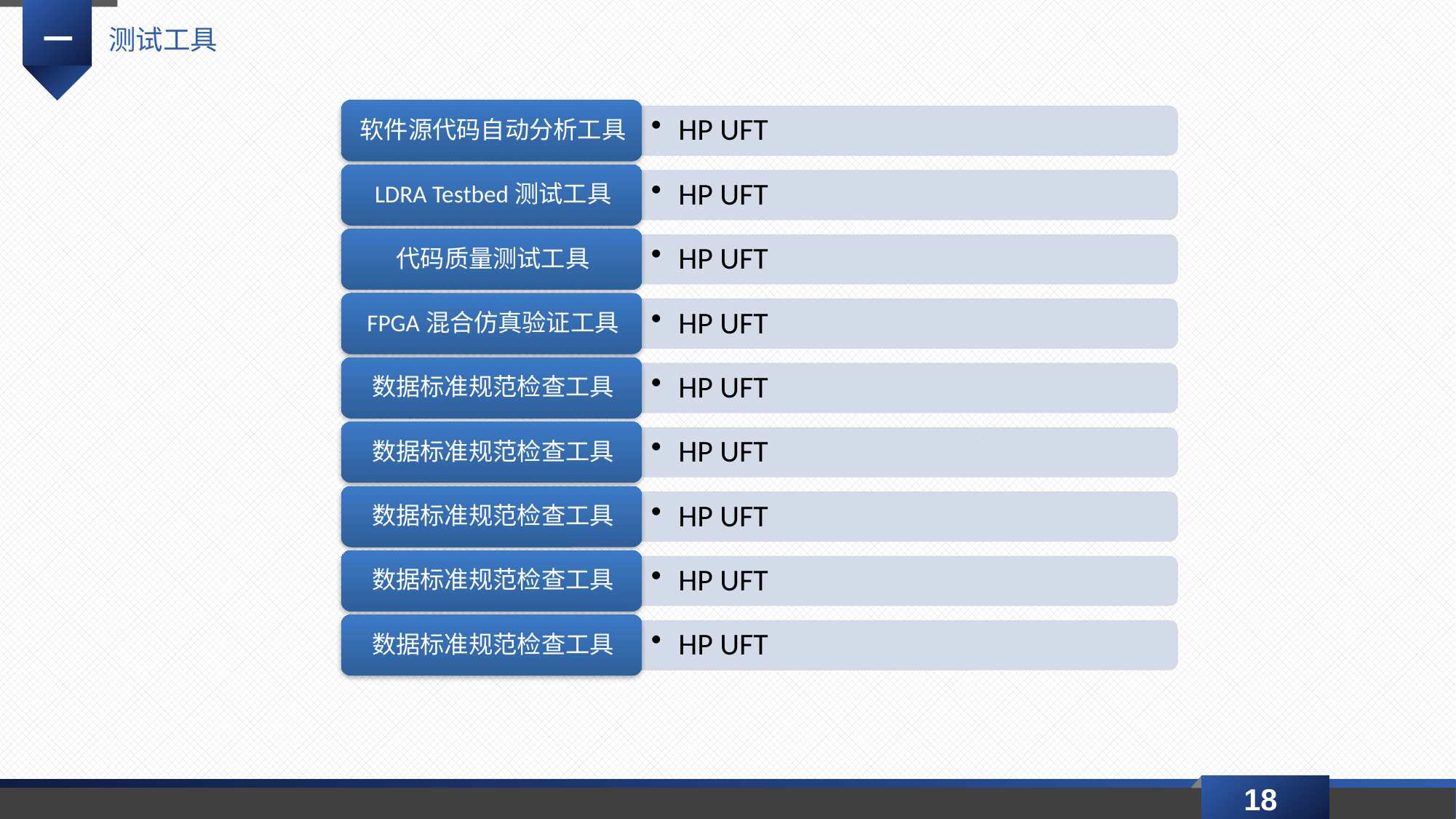

一
测试工具
HP UFT
软件源代码自动分析工具
HP UFT
LDRA Testbed测试工具
HP UFT
代码质量测试工具
HP UFT
FPGA混合仿真验证工具
HP UFT
数据标准规范检查工具
HP UFT
数据标准规范检查工具
HP UFT
数据标准规范检查工具
HP UFT
数据标准规范检查工具
HP UFT
数据标准规范检查工具

18